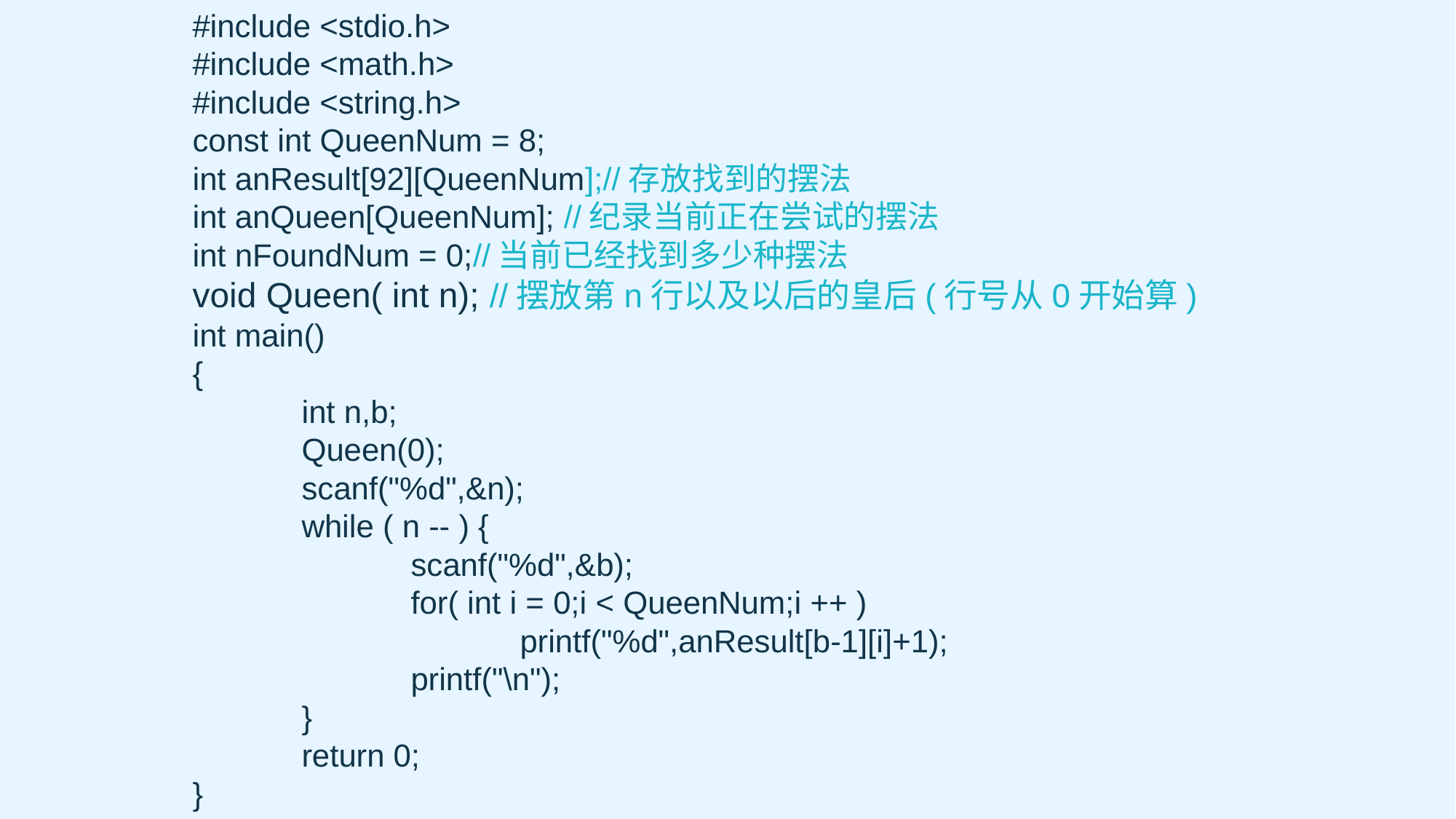

#include <stdio.h>
#include <math.h>
#include <string.h>
const int QueenNum = 8;
int anResult[92][QueenNum];//存放找到的摆法
int anQueen[QueenNum]; //纪录当前正在尝试的摆法
int nFoundNum = 0;//当前已经找到多少种摆法
void Queen( int n); //摆放第n行以及以后的皇后(行号从0开始算)
int main()
{
	int n,b;
	Queen(0);
	scanf("%d",&n);
	while ( n -- ) {
		scanf("%d",&b);
		for( int i = 0;i < QueenNum;i ++ )
			printf("%d",anResult[b-1][i]+1);
		printf("\n");
	}
	return 0;
}